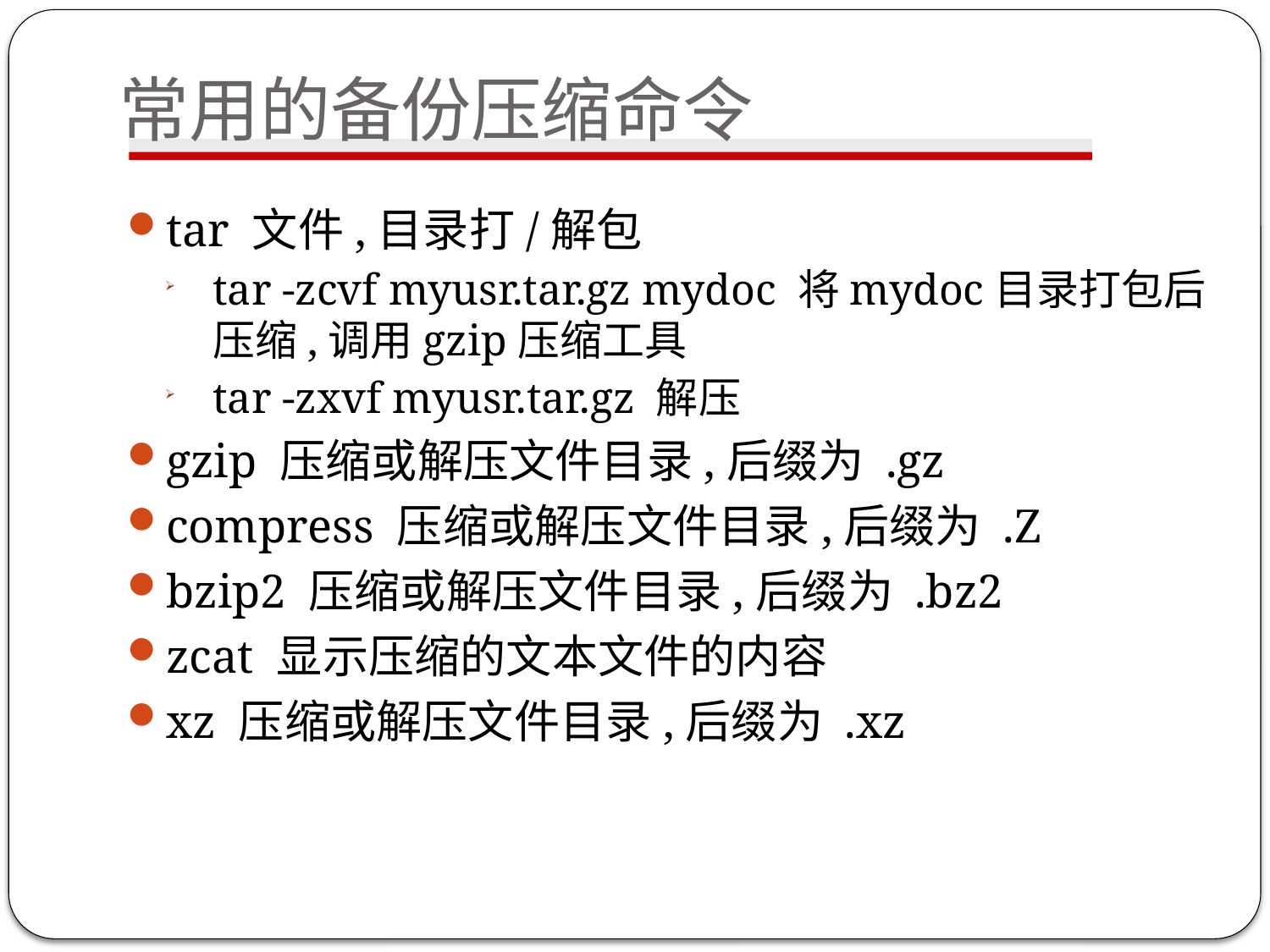

# 常用的备份压缩命令
tar 文件,目录打/解包
tar -zcvf myusr.tar.gz mydoc 将mydoc目录打包后压缩,调用gzip压缩工具
tar -zxvf myusr.tar.gz 解压
gzip 压缩或解压文件目录,后缀为 .gz
compress 压缩或解压文件目录,后缀为 .Z
bzip2 压缩或解压文件目录,后缀为 .bz2
zcat 显示压缩的文本文件的内容
xz 压缩或解压文件目录,后缀为 .xz